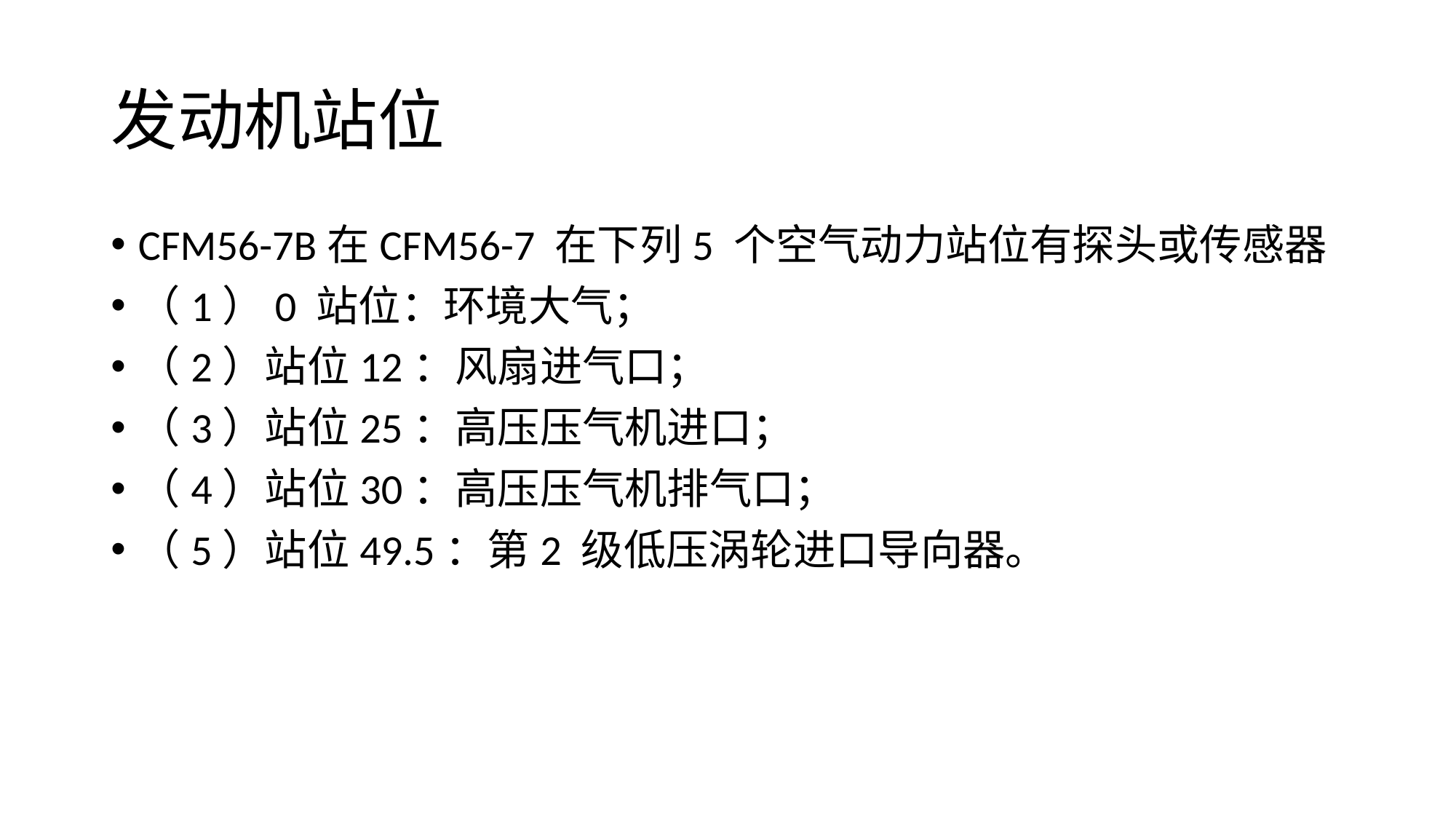

# 发动机站位
CFM56-7B在CFM56-7 在下列5 个空气动力站位有探头或传感器
（1）0 站位：环境大气；
（2）站位12：风扇进气口；
（3）站位25：高压压气机进口；
（4）站位30：高压压气机排气口；
（5）站位49.5：第2 级低压涡轮进口导向器。